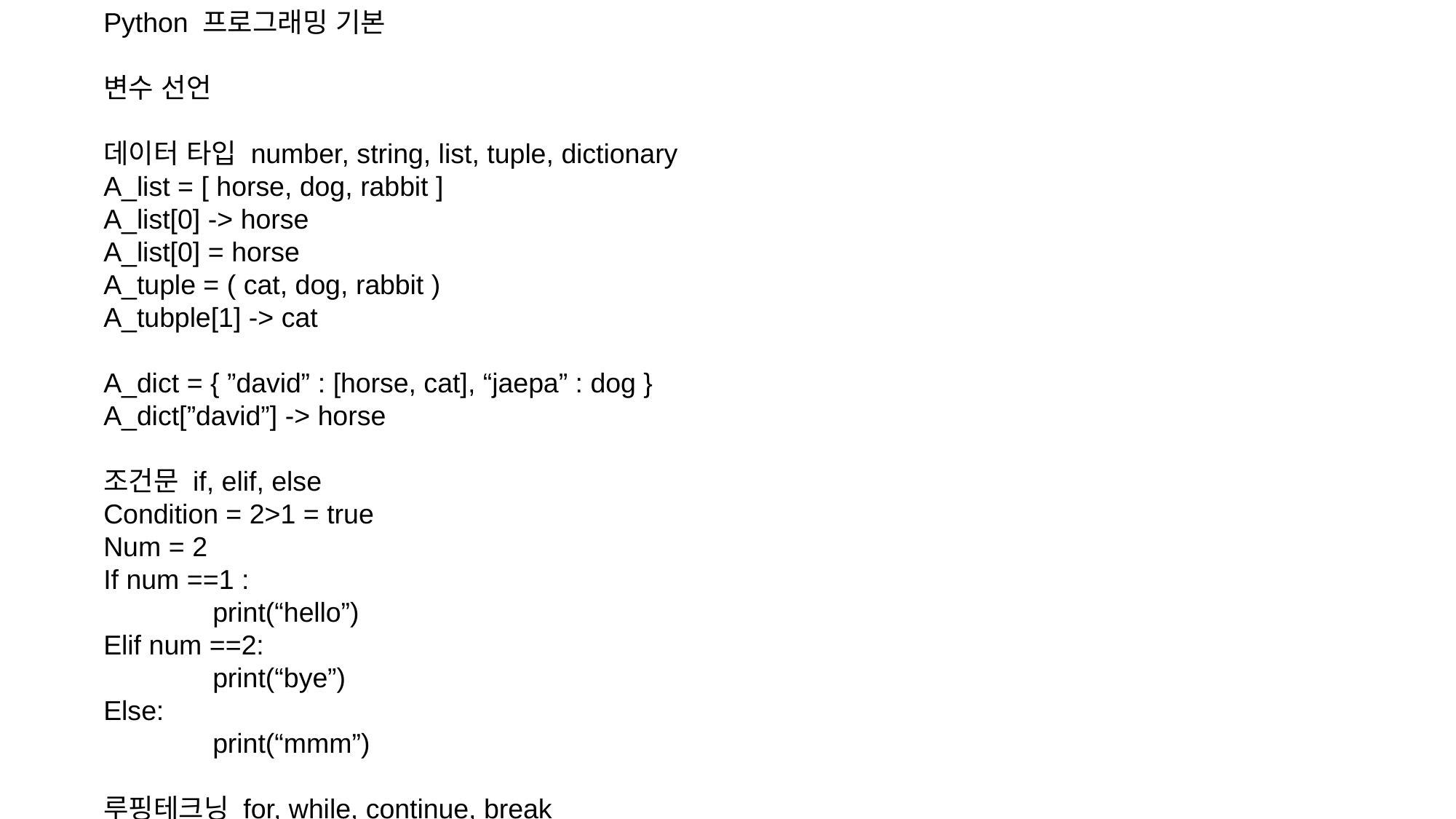

Python 프로그래밍 기본

변수 선언

데이터 타입 number, string, list, tuple, dictionary
A_list = [ horse, dog, rabbit ]
A_list[0] -> horse
A_list[0] = horse
A_tuple = ( cat, dog, rabbit )
A_tubple[1] -> cat

A_dict = { ”david” : [horse, cat], “jaepa” : dog }
A_dict[”david”] -> horse

조건문 if, elif, else
Condition = 2>1 = true
Num = 2
If num ==1 :
	print(“hello”)
Elif num ==2:
	print(“bye”)
Else:
	print(“mmm”)

루핑테크닝 for, while, continue, break

함수선언

Class선언